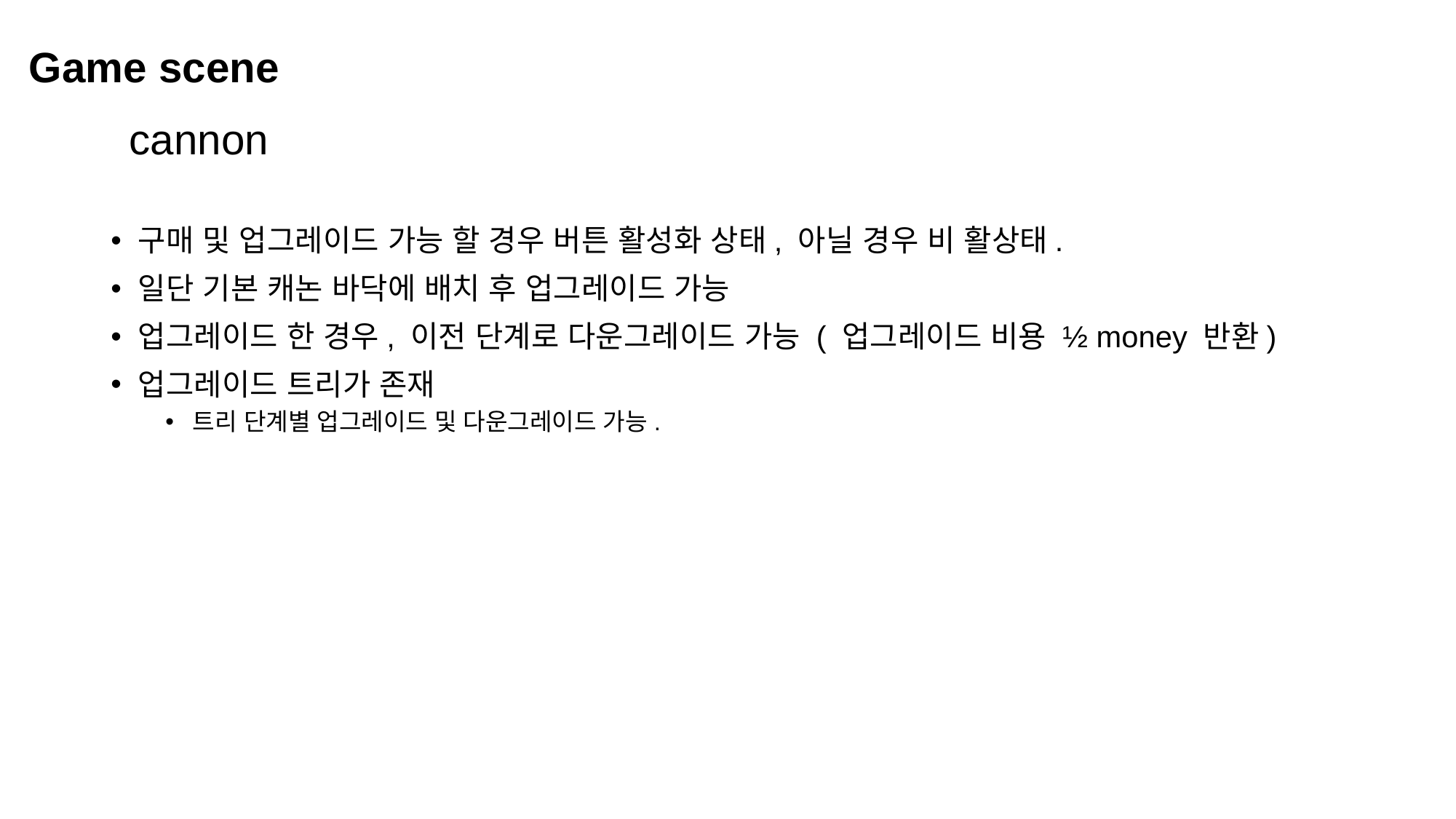

Game scene
cannon
구매 및 업그레이드 가능 할 경우 버튼 활성화 상태, 아닐 경우 비 활상태.
일단 기본 캐논 바닥에 배치 후 업그레이드 가능
업그레이드 한 경우, 이전 단계로 다운그레이드 가능 ( 업그레이드 비용 ½ money 반환)
업그레이드 트리가 존재
트리 단계별 업그레이드 및 다운그레이드 가능.